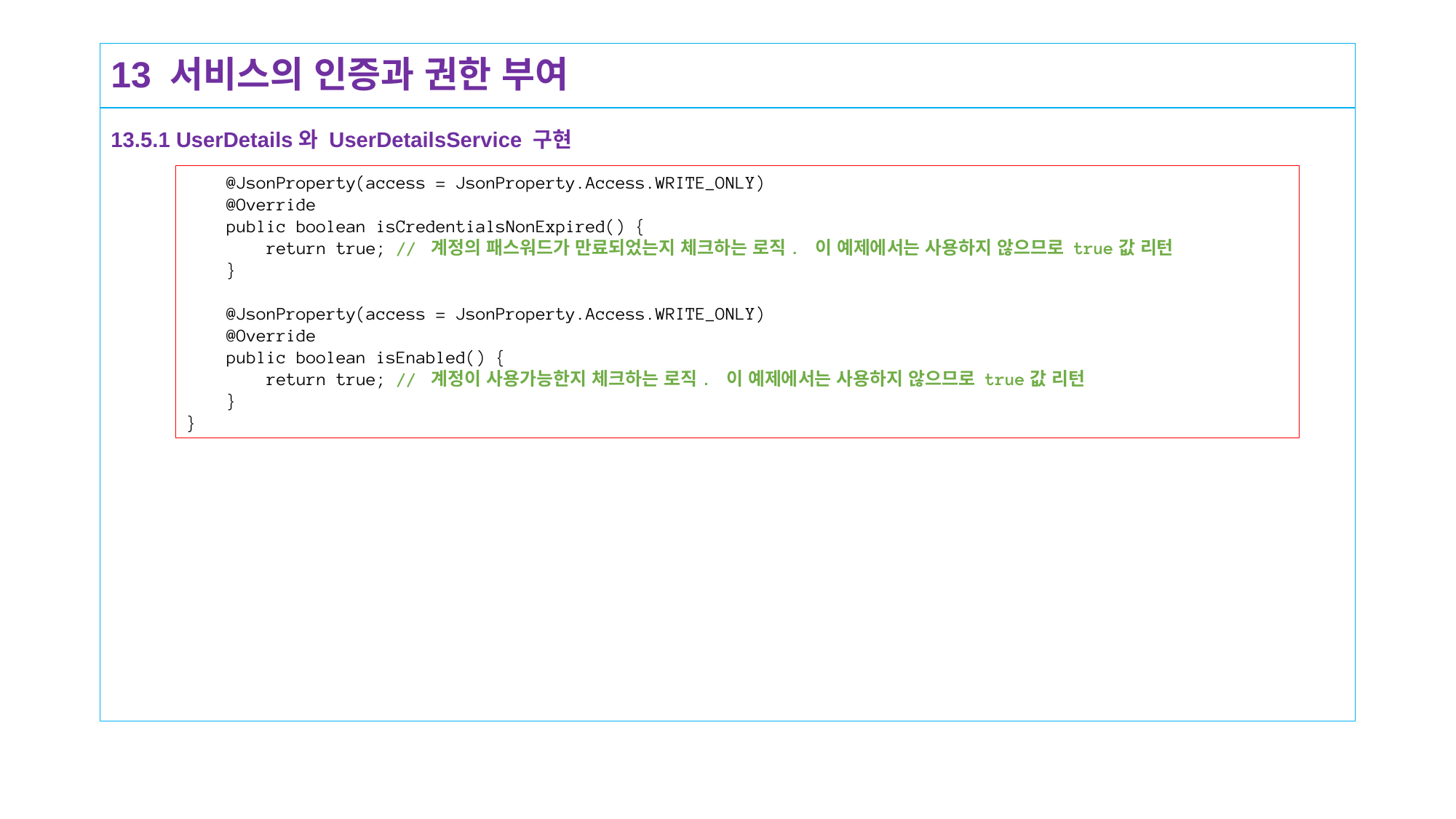

# 13 서비스의 인증과 권한 부여
13.5.1 UserDetails와 UserDetailsService 구현

    @JsonProperty(access = JsonProperty.Access.WRITE_ONLY)
    @Override
    public boolean isCredentialsNonExpired() {
        return true; // 계정의 패스워드가 만료되었는지 체크하는 로직. 이 예제에서는 사용하지 않으므로 true값 리턴
    }

    @JsonProperty(access = JsonProperty.Access.WRITE_ONLY)
    @Override
    public boolean isEnabled() {
        return true; // 계정이 사용가능한지 체크하는 로직. 이 예제에서는 사용하지 않으므로 true값 리턴
    }
}